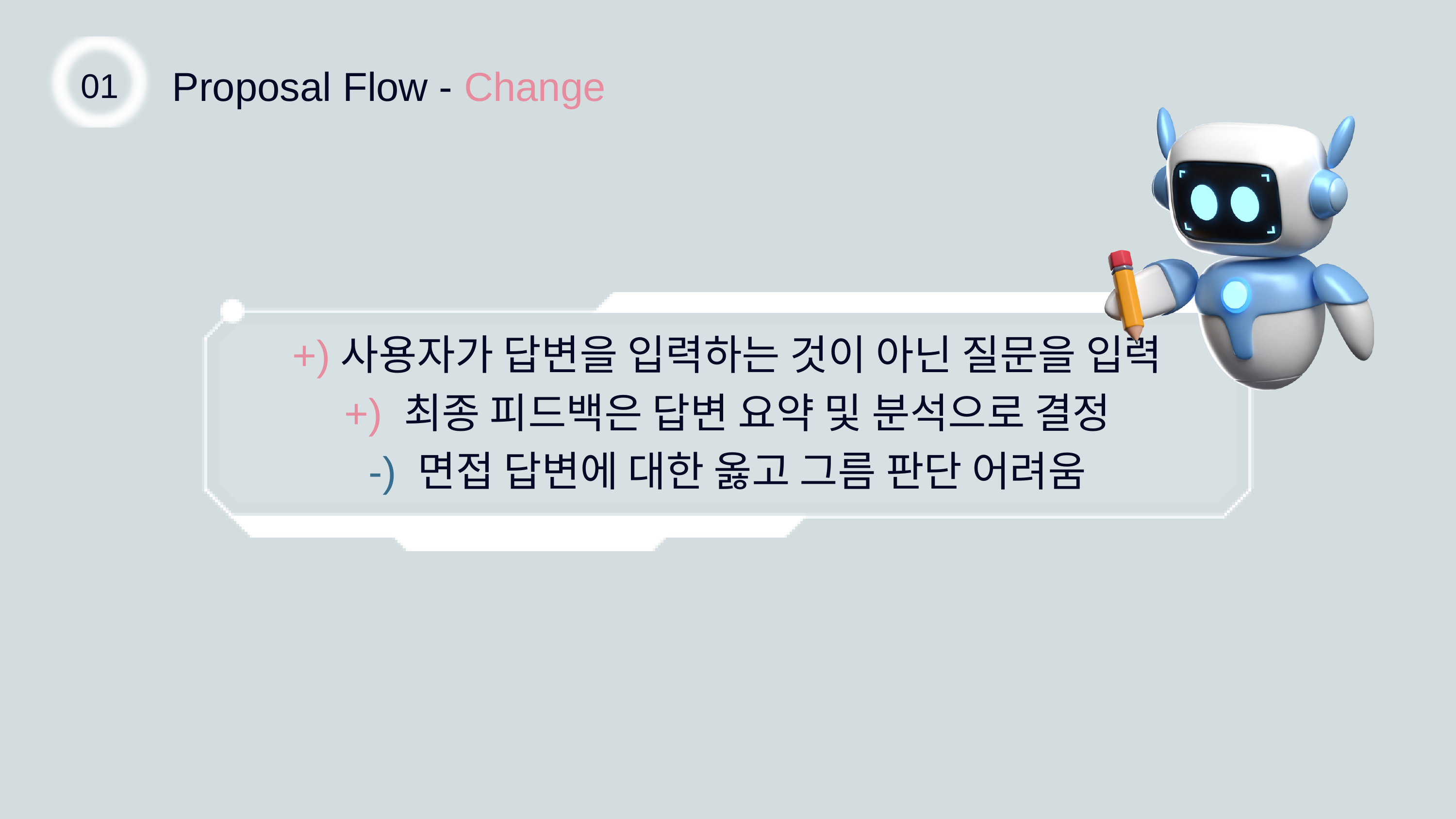

Proposal Flow - Change
01

+)사용자가 답변을 입력하는 것이 아닌 질문을 입력
+) 최종 피드백은 답변 요약 및 분석으로 결정
-) 면접 답변에 대한 옳고 그름 판단 어려움